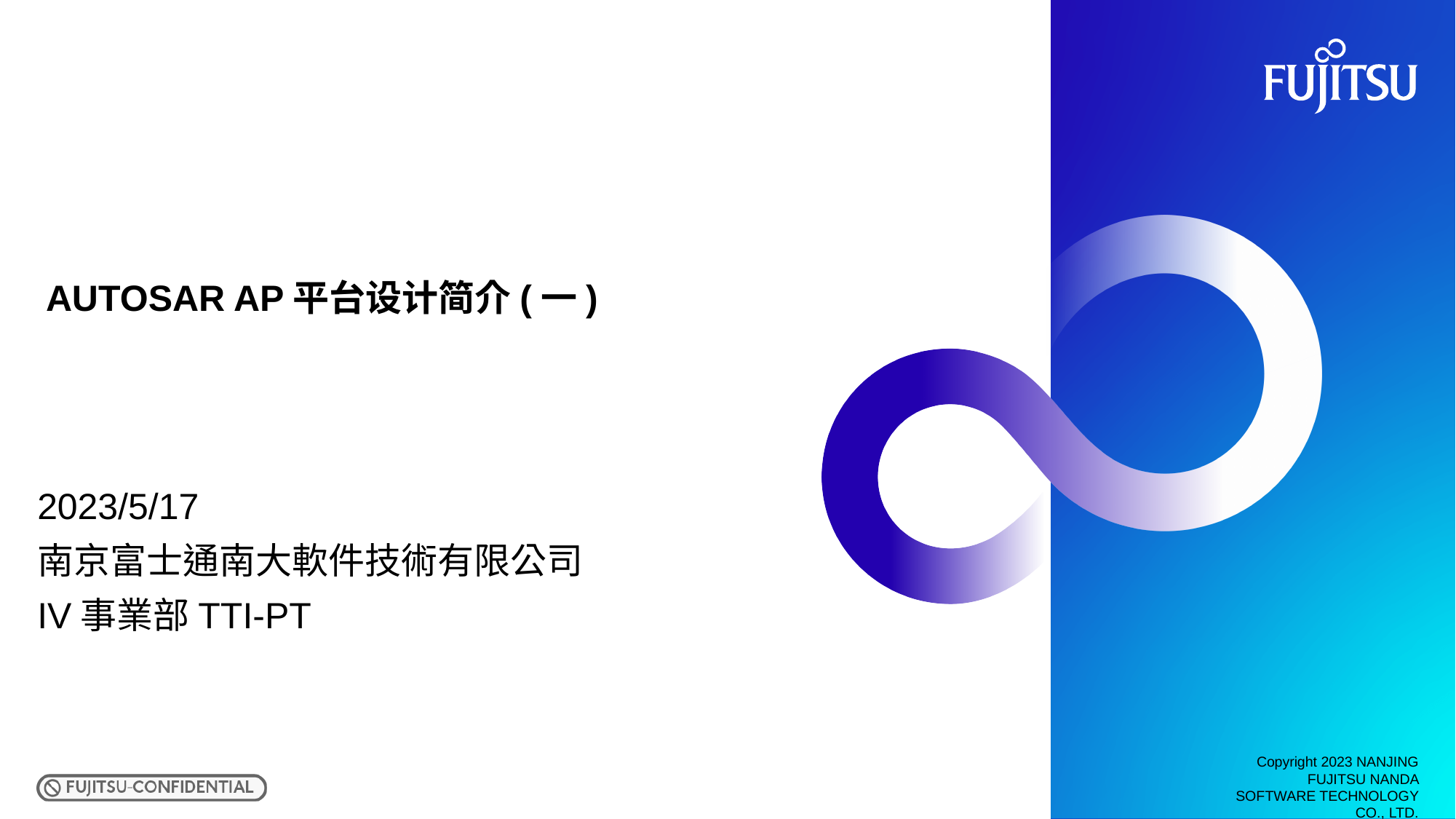

# AUTOSAR AP平台设计简介(一)
2023/5/17
南京富士通南大軟件技術有限公司
IV事業部TTI-PT

Copyright 2023 NANJING FUJITSU NANDA SOFTWARE TECHNOLOGY CO., LTD.